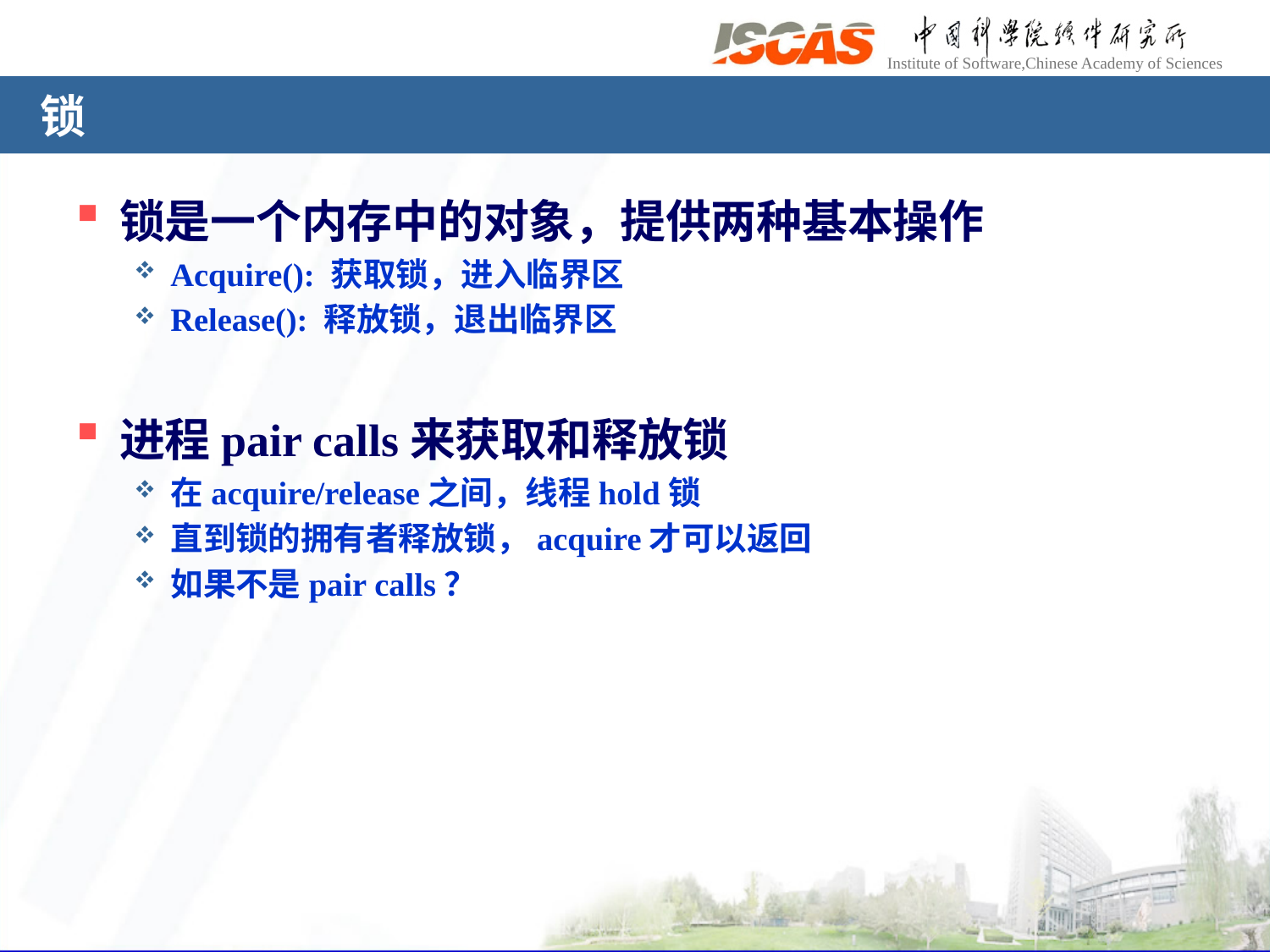

# 锁
锁是一个内存中的对象，提供两种基本操作
Acquire(): 获取锁，进入临界区
Release(): 释放锁，退出临界区

进程pair calls来获取和释放锁
在acquire/release之间，线程hold锁
直到锁的拥有者释放锁，acquire才可以返回
如果不是pair calls？